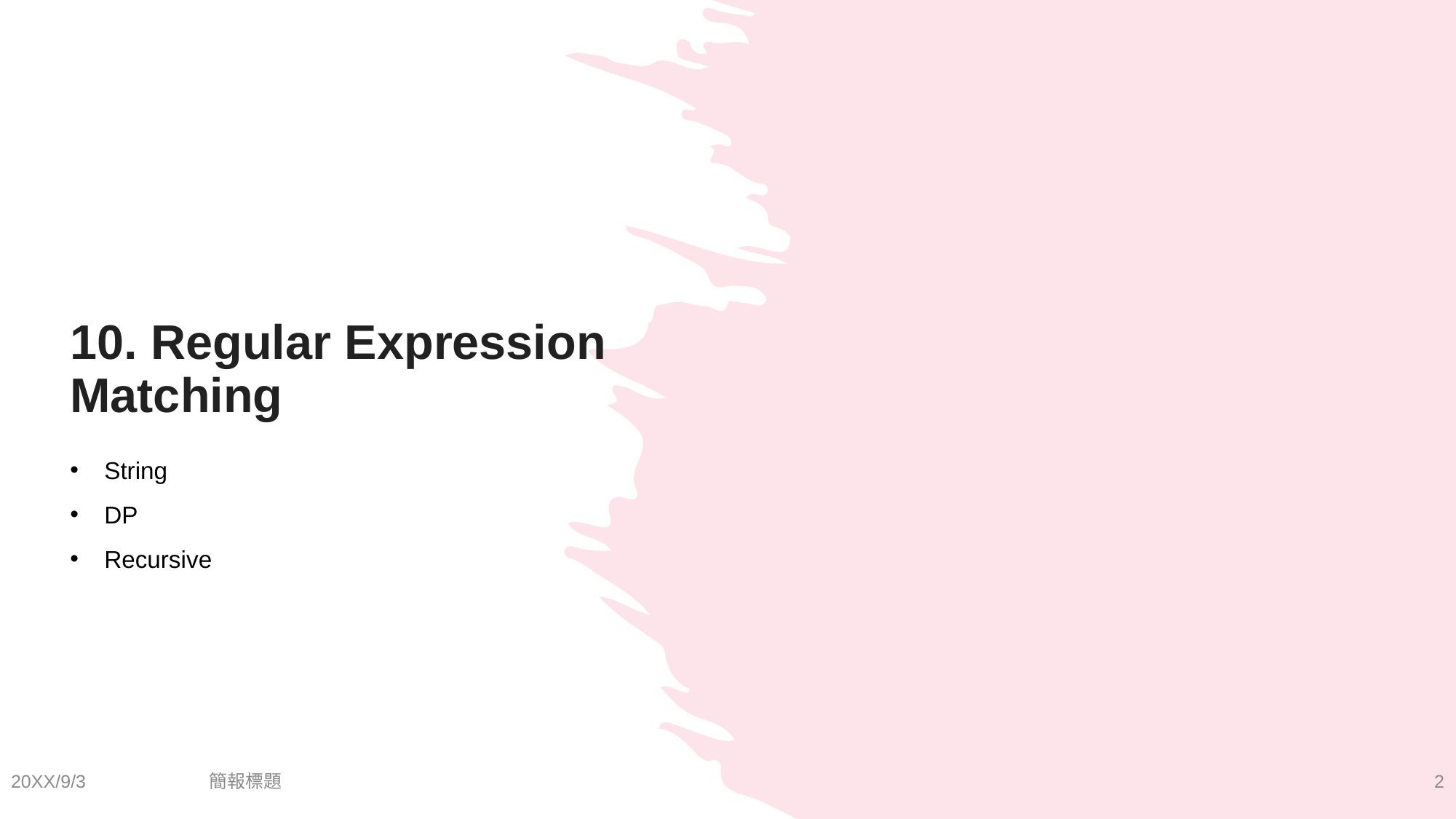

# 10. Regular Expression Matching

String
DP
Recursive

20XX/9/3
簡報標題
2